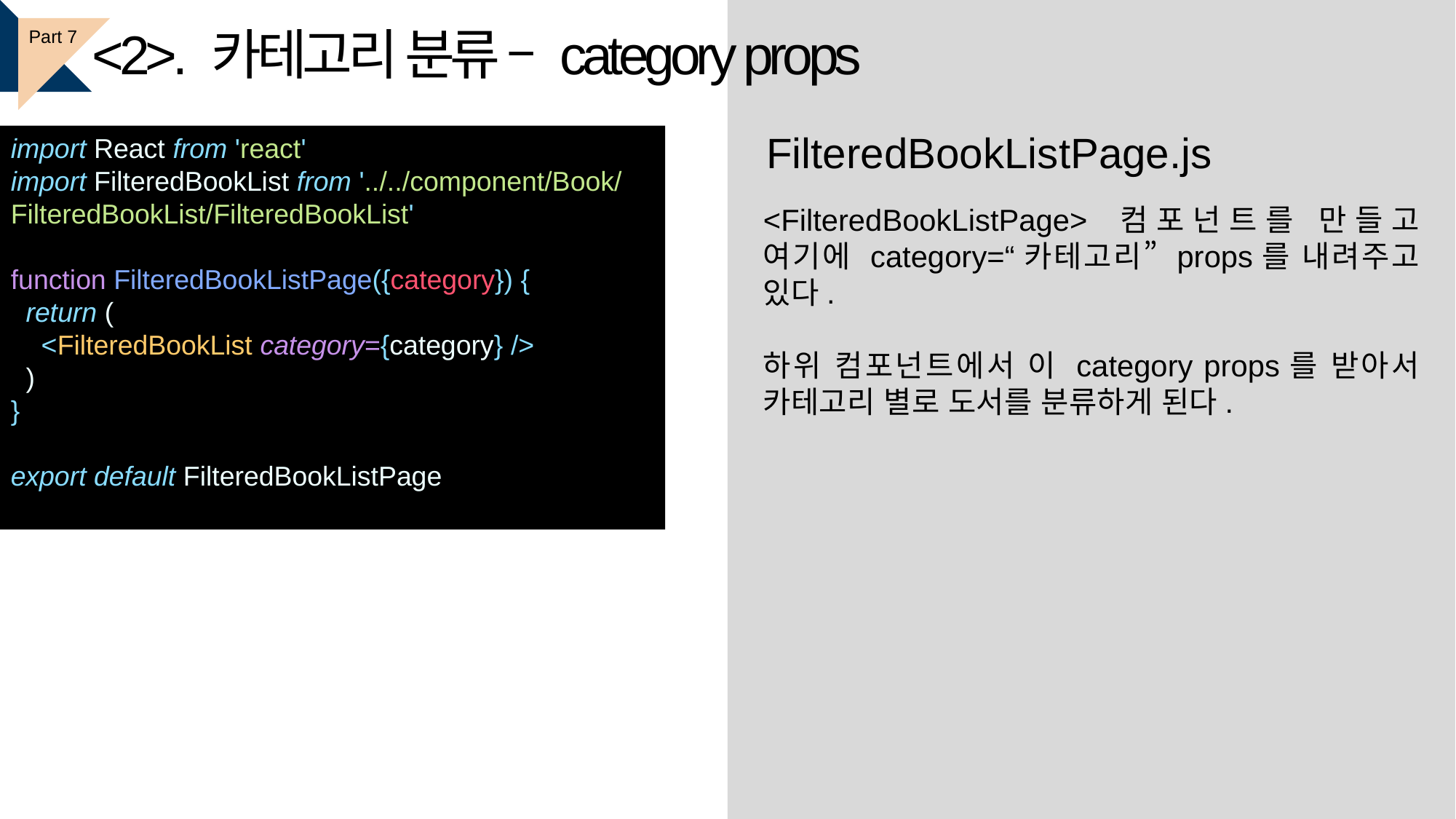

<2>. 카테고리 분류 – category props

Part 7
FilteredBookListPage.js
import React from 'react'
import FilteredBookList from '../../component/Book/FilteredBookList/FilteredBookList'
function FilteredBookListPage({category}) {
  return (
    <FilteredBookList category={category} />
  )
}
export default FilteredBookListPage

<FilteredBookListPage> 컴포넌트를 만들고 여기에 category=“카테고리” props를 내려주고 있다.

하위 컴포넌트에서 이 category props를 받아서 카테고리 별로 도서를 분류하게 된다.